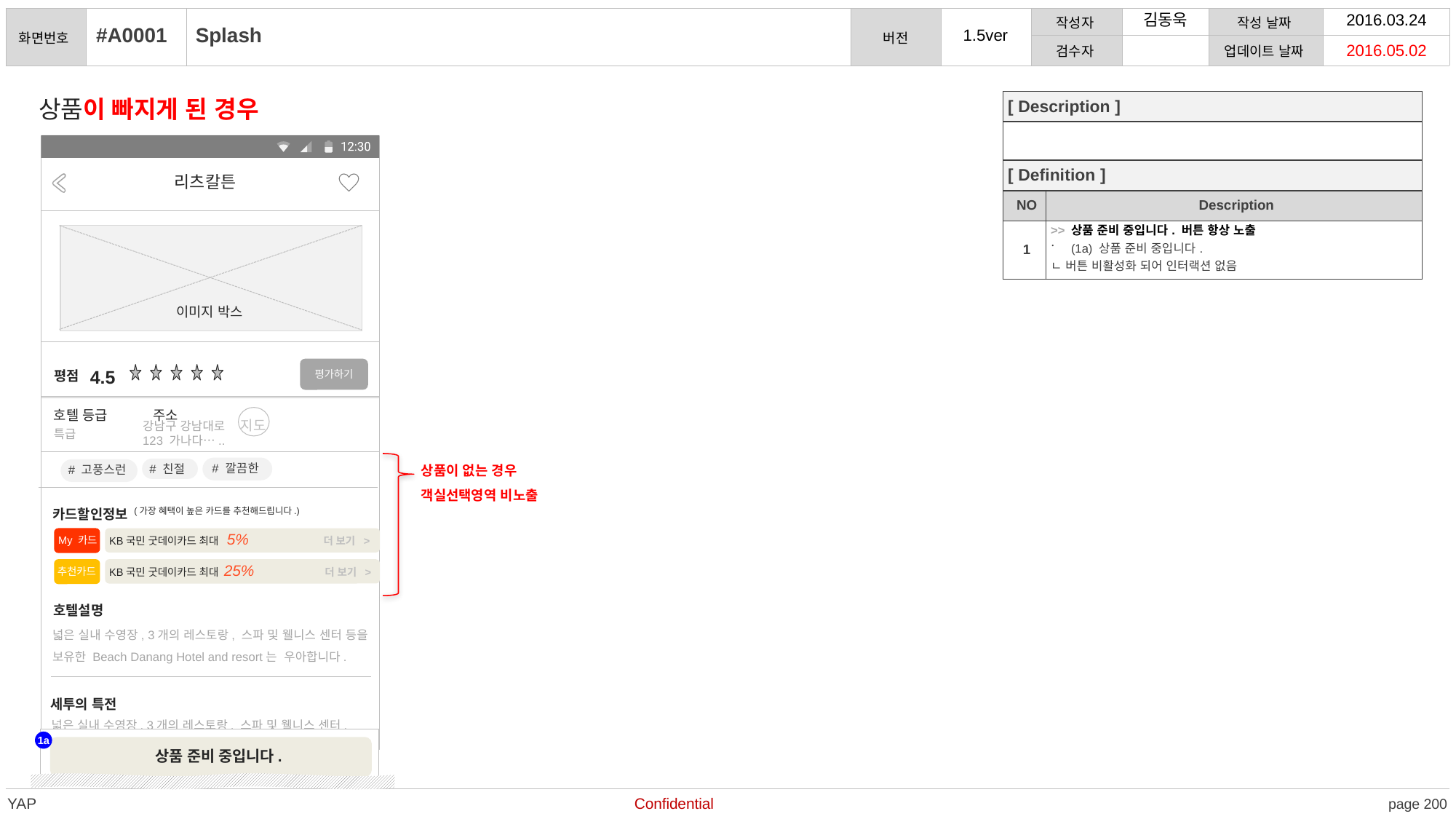

김동욱
2016.03.24
#A0001
Splash

2016.05.02
| [ Description ] |  |
| --- | --- |
|  |  |
| [ Definition ] |  |
| NO | Description |
| 1 | >> 상품 준비 중입니다. 버튼 항상 노출 (1a) 상품 준비 중입니다. ㄴ 버튼 비활성화 되어 인터랙션 없음 |
상품이 빠지게 된 경우
Status bar

리츠칼튼

이미지 박스

4.5
평점
평가하기

주소
호텔 등급

지도

강남구 강남대로
123 가나다…..
특급
상품이 없는 경우
객실선택영역 비노출

# 깔끔한
# 친절
# 고풍스런

카드할인정보
(가장 혜택이 높은 카드를 추천해드립니다.)
 KB국민 굿데이카드 최대  5%                 더 보기  >

My 카드
 KB국민 굿데이카드 최대 25%                더 보기  >

추천카드
호텔설명
넓은 실내 수영장, 3개의 레스토랑, 스파 및 웰니스 센터 등을 보유한 Beach Danang Hotel and resort는  우아합니다.
세투의 특전
넓은 실내 수영장, 3개의 레스토랑, 스파 및 웰니스 센터, 주차장, 반려동물 허용, 24시간 프런트 데스크, 세탁, 가족 객실, 미니 골프장

상품 준비 중입니다.
1a